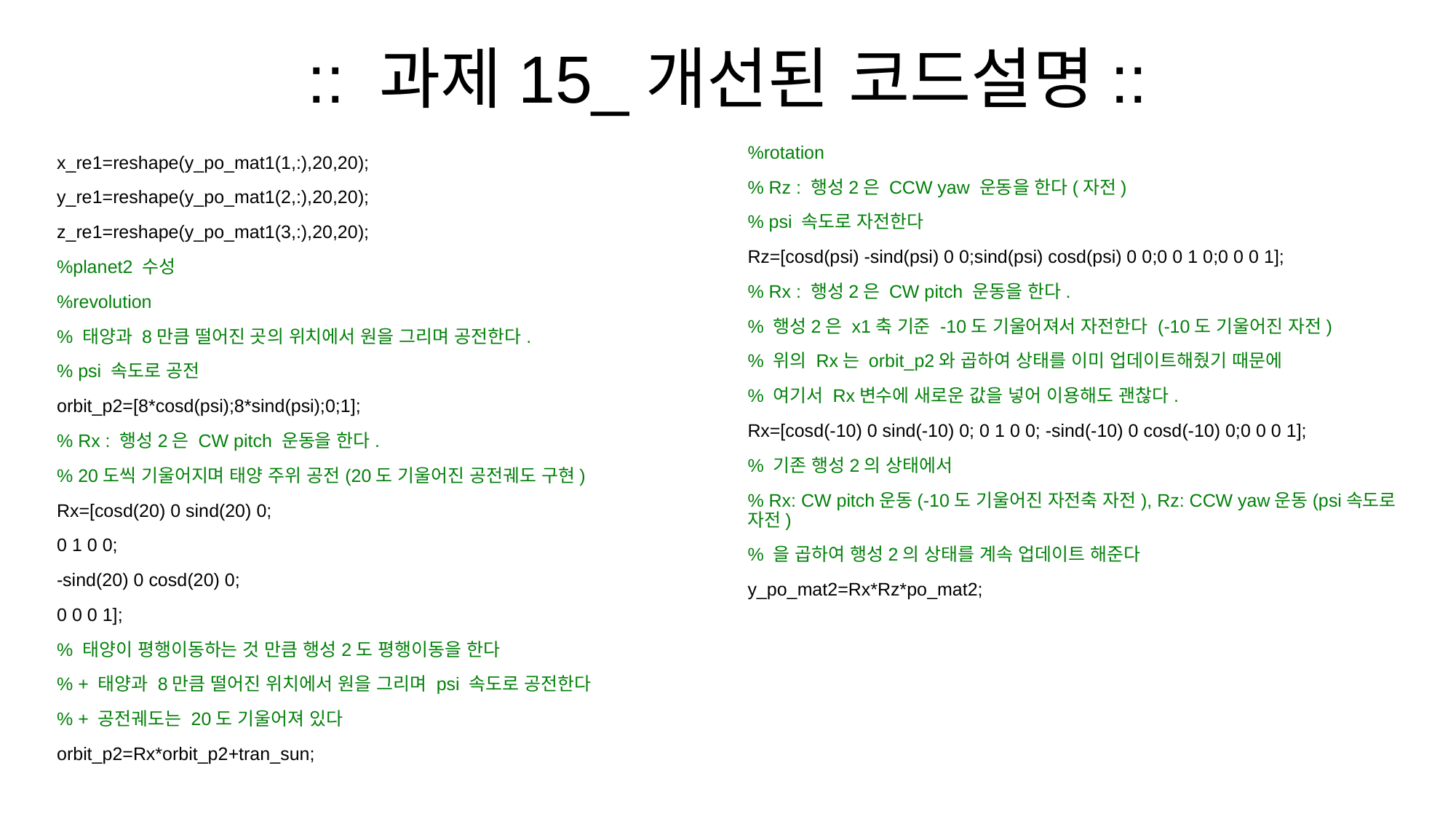

# :: 과제15_개선된 코드설명::
%rotation
% Rz : 행성2은 CCW yaw 운동을 한다(자전)
% psi 속도로 자전한다
Rz=[cosd(psi) -sind(psi) 0 0;sind(psi) cosd(psi) 0 0;0 0 1 0;0 0 0 1];
% Rx : 행성2은 CW pitch 운동을 한다.
% 행성2은 x1축 기준 -10도 기울어져서 자전한다 (-10도 기울어진 자전)
% 위의 Rx는 orbit_p2와 곱하여 상태를 이미 업데이트해줬기 때문에
% 여기서 Rx변수에 새로운 값을 넣어 이용해도 괜찮다.
Rx=[cosd(-10) 0 sind(-10) 0; 0 1 0 0; -sind(-10) 0 cosd(-10) 0;0 0 0 1];
% 기존 행성2의 상태에서
% Rx: CW pitch운동(-10도 기울어진 자전축 자전), Rz: CCW yaw운동(psi속도로 자전)
% 을 곱하여 행성2의 상태를 계속 업데이트 해준다
y_po_mat2=Rx*Rz*po_mat2;
x_re1=reshape(y_po_mat1(1,:),20,20);
y_re1=reshape(y_po_mat1(2,:),20,20);
z_re1=reshape(y_po_mat1(3,:),20,20);
%planet2 수성
%revolution
% 태양과 8만큼 떨어진 곳의 위치에서 원을 그리며 공전한다.
% psi 속도로 공전
orbit_p2=[8*cosd(psi);8*sind(psi);0;1];
% Rx : 행성2은 CW pitch 운동을 한다.
% 20도씩 기울어지며 태양 주위 공전(20도 기울어진 공전궤도 구현)
Rx=[cosd(20) 0 sind(20) 0;
0 1 0 0;
-sind(20) 0 cosd(20) 0;
0 0 0 1];
% 태양이 평행이동하는 것 만큼 행성2도 평행이동을 한다
% + 태양과 8만큼 떨어진 위치에서 원을 그리며 psi 속도로 공전한다
% + 공전궤도는 20도 기울어져 있다
orbit_p2=Rx*orbit_p2+tran_sun;